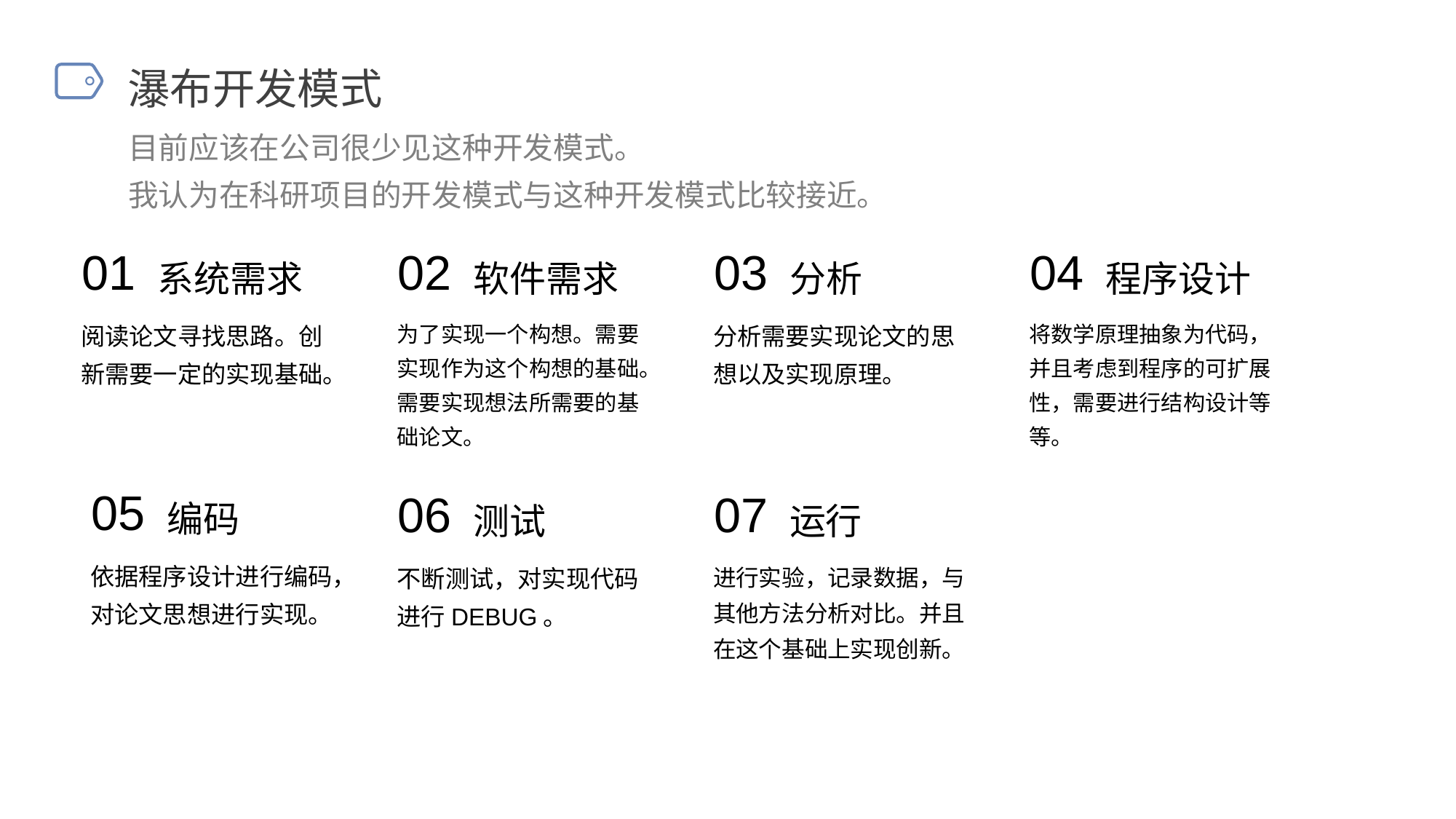

瀑布开发模式

目前应该在公司很少见这种开发模式。
我认为在科研项目的开发模式与这种开发模式比较接近。
01
系统需求
02
软件需求
03
分析
04
程序设计
阅读论文寻找思路。创新需要一定的实现基础。
为了实现一个构想。需要实现作为这个构想的基础。需要实现想法所需要的基础论文。
分析需要实现论文的思想以及实现原理。
将数学原理抽象为代码，并且考虑到程序的可扩展性，需要进行结构设计等等。
05
编码
06
测试
07
运行
依据程序设计进行编码，对论文思想进行实现。
不断测试，对实现代码进行DEBUG。
进行实验，记录数据，与其他方法分析对比。并且在这个基础上实现创新。